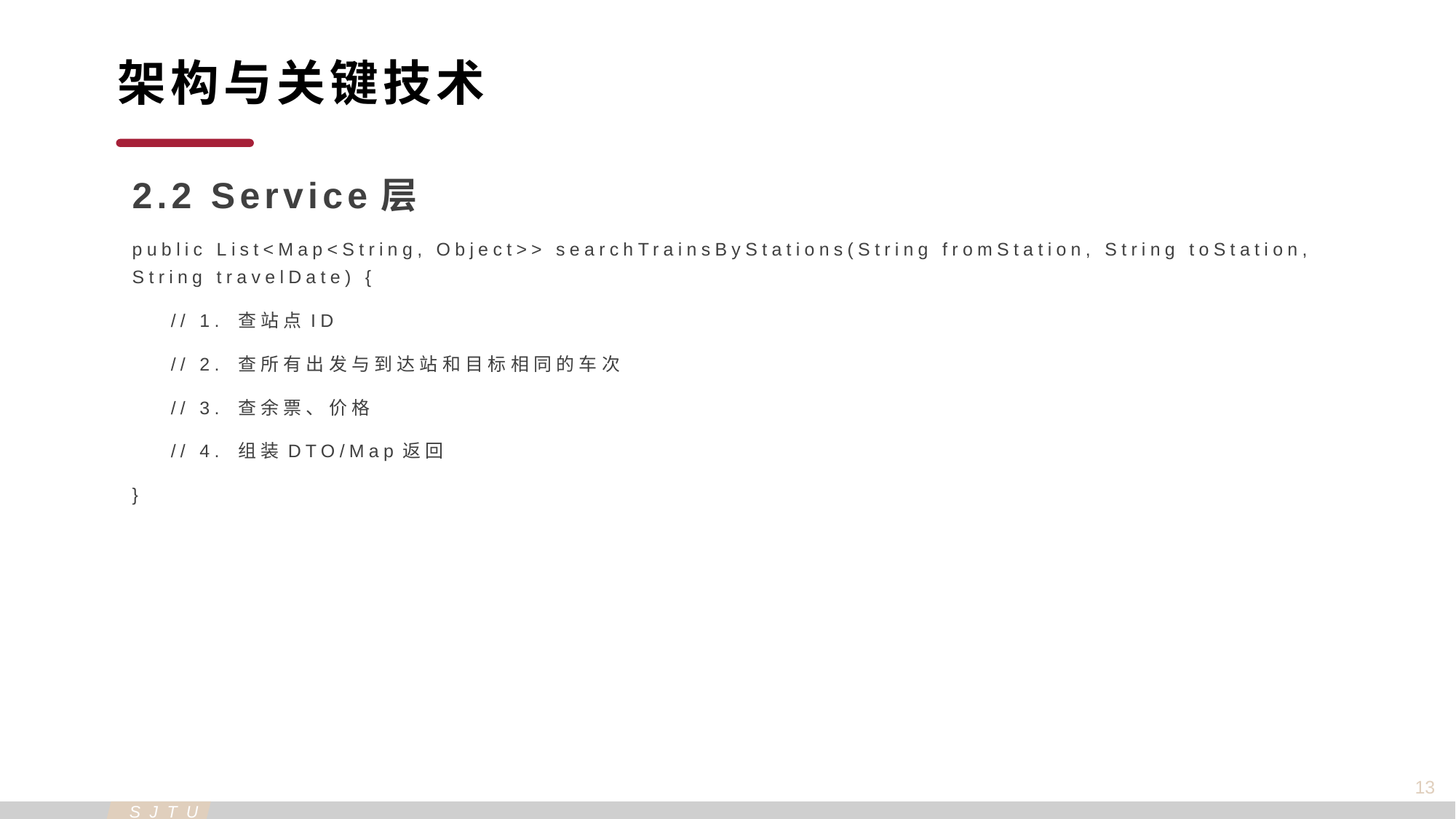

架构与关键技术
2.2 Service层
public List<Map<String, Object>> searchTrainsByStations(String fromStation, String toStation, String travelDate) {
    // 1. 查站点ID
    // 2. 查所有出发与到达站和目标相同的车次
    // 3. 查余票、价格
    // 4. 组装DTO/Map返回
}
13